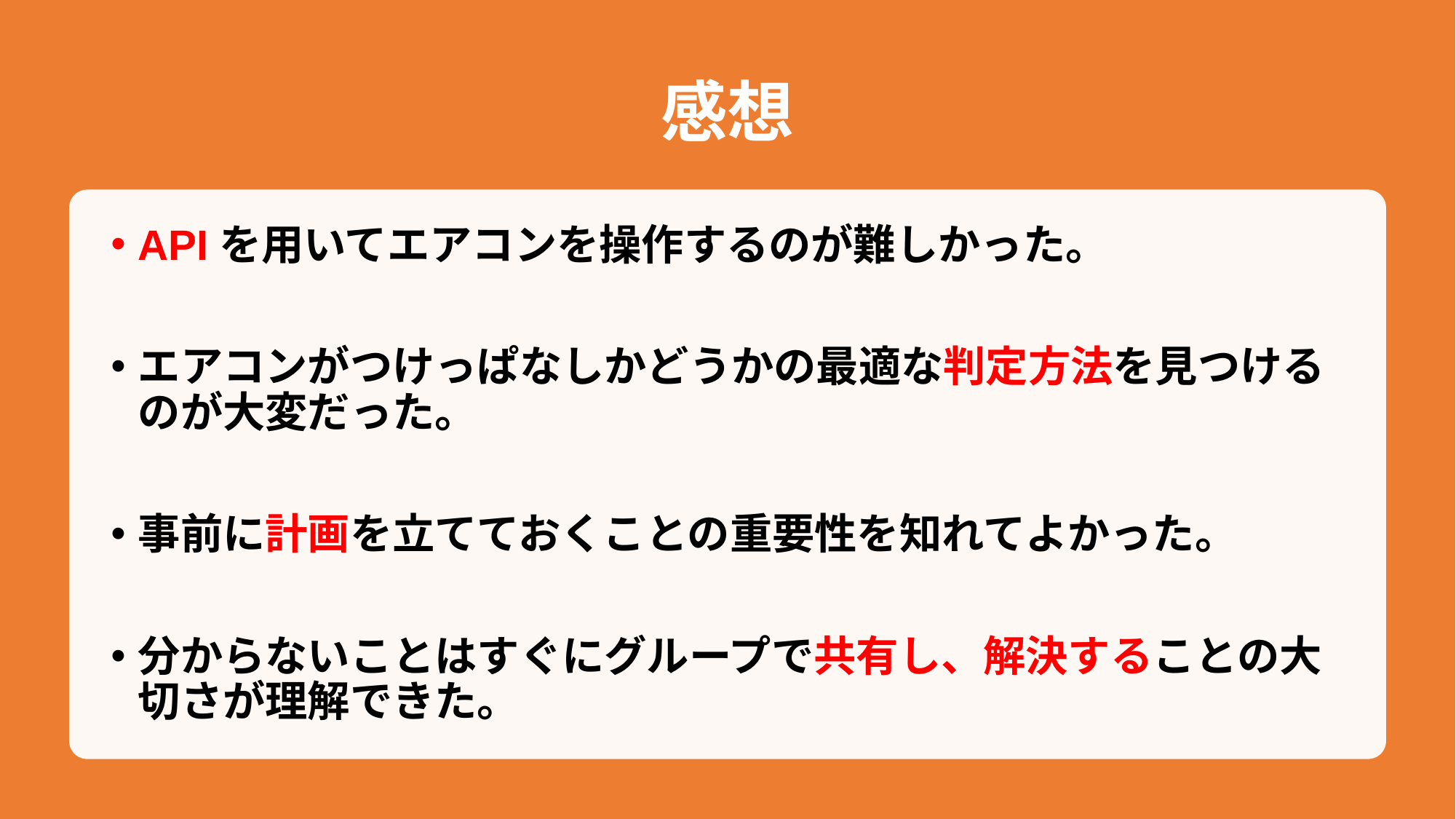

# 感想

APIを用いてエアコンを操作するのが難しかった。

エアコンがつけっぱなしかどうかの最適な判定方法を見つけるのが大変だった。

事前に計画を立てておくことの重要性を知れてよかった。

分からないことはすぐにグループで共有し、解決することの大切さが理解できた。